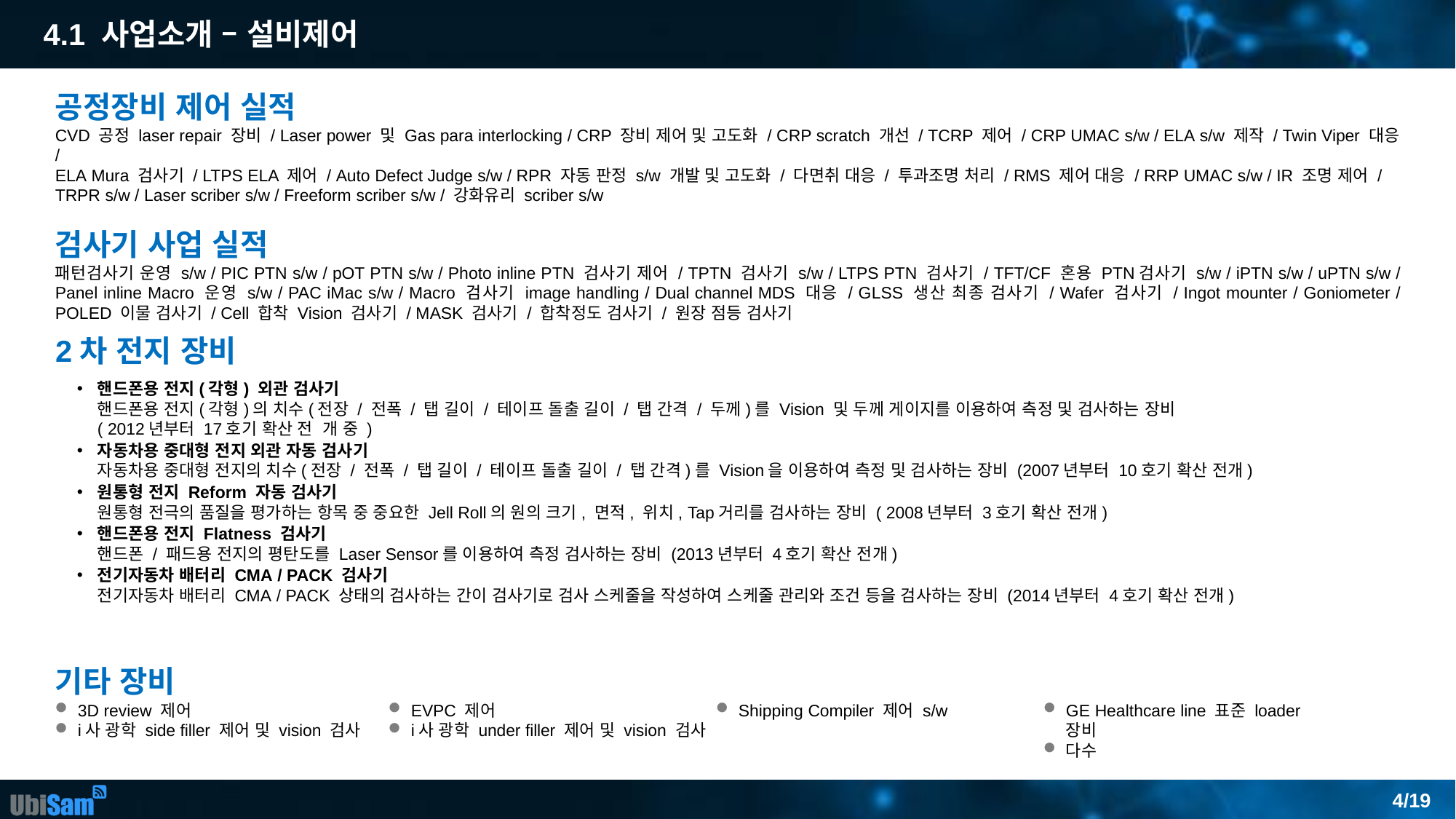

# 4.1 사업소개 – 설비제어
공정장비 제어 실적
CVD 공정 laser repair 장비 / Laser power 및 Gas para interlocking / CRP 장비 제어 및 고도화 / CRP scratch 개선 / TCRP 제어 / CRP UMAC s/w / ELA s/w 제작 / Twin Viper 대응 /
ELA Mura 검사기 / LTPS ELA 제어 / Auto Defect Judge s/w / RPR 자동 판정 s/w 개발 및 고도화 / 다면취 대응 / 투과조명 처리 / RMS 제어 대응 / RRP UMAC s/w / IR 조명 제어 /
TRPR s/w / Laser scriber s/w / Freeform scriber s/w / 강화유리 scriber s/w

검사기 사업 실적
패턴검사기 운영 s/w / PIC PTN s/w / pOT PTN s/w / Photo inline PTN 검사기 제어 / TPTN 검사기 s/w / LTPS PTN 검사기 / TFT/CF 혼용 PTN검사기 s/w / iPTN s/w / uPTN s/w /  Panel inline Macro 운영 s/w / PAC iMac s/w / Macro 검사기 image handling / Dual channel MDS 대응 / GLSS 생산 최종 검사기 / Wafer 검사기 / Ingot mounter / Goniometer /  POLED 이물 검사기 / Cell 합착 Vision 검사기 / MASK 검사기 / 합착정도 검사기 / 원장 점등 검사기
2차 전지 장비
핸드폰용 전지(각형) 외관 검사기
핸드폰용 전지(각형)의 치수(전장 / 전폭 / 탭 길이 / 테이프 돌출 길이 / 탭 간격 / 두께)를 Vision 및 두께 게이지를 이용하여 측정 및 검사하는 장비
( 2012년부터 17호기 확산 전  개 중 )
자동차용 중대형 전지 외관 자동 검사기
자동차용 중대형 전지의 치수(전장 / 전폭 / 탭 길이 / 테이프 돌출 길이 / 탭 간격)를 Vision을 이용하여 측정 및 검사하는 장비 (2007년부터 10호기 확산 전개)
원통형 전지 Reform 자동 검사기
원통형 전극의 품질을 평가하는 항목 중 중요한 Jell Roll의 원의 크기, 면적, 위치, Tap거리를 검사하는 장비 ( 2008년부터 3호기 확산 전개)
핸드폰용 전지 Flatness 검사기
핸드폰 / 패드용 전지의 평탄도를 Laser Sensor를 이용하여 측정 검사하는 장비 (2013년부터 4호기 확산 전개)
전기자동차 배터리 CMA / PACK 검사기
전기자동차 배터리 CMA / PACK 상태의 검사하는 간이 검사기로 검사 스케줄을 작성하여 스케줄 관리와 조건 등을 검사하는 장비 (2014년부터 4호기 확산 전개)
기타 장비
3D review 제어
i사 광학 side filler 제어 및 vision 검사
EVPC 제어
i사 광학 under filler 제어 및 vision 검사
Shipping Compiler 제어 s/w
GE Healthcare line 표준 loader 장비
다수
4/19